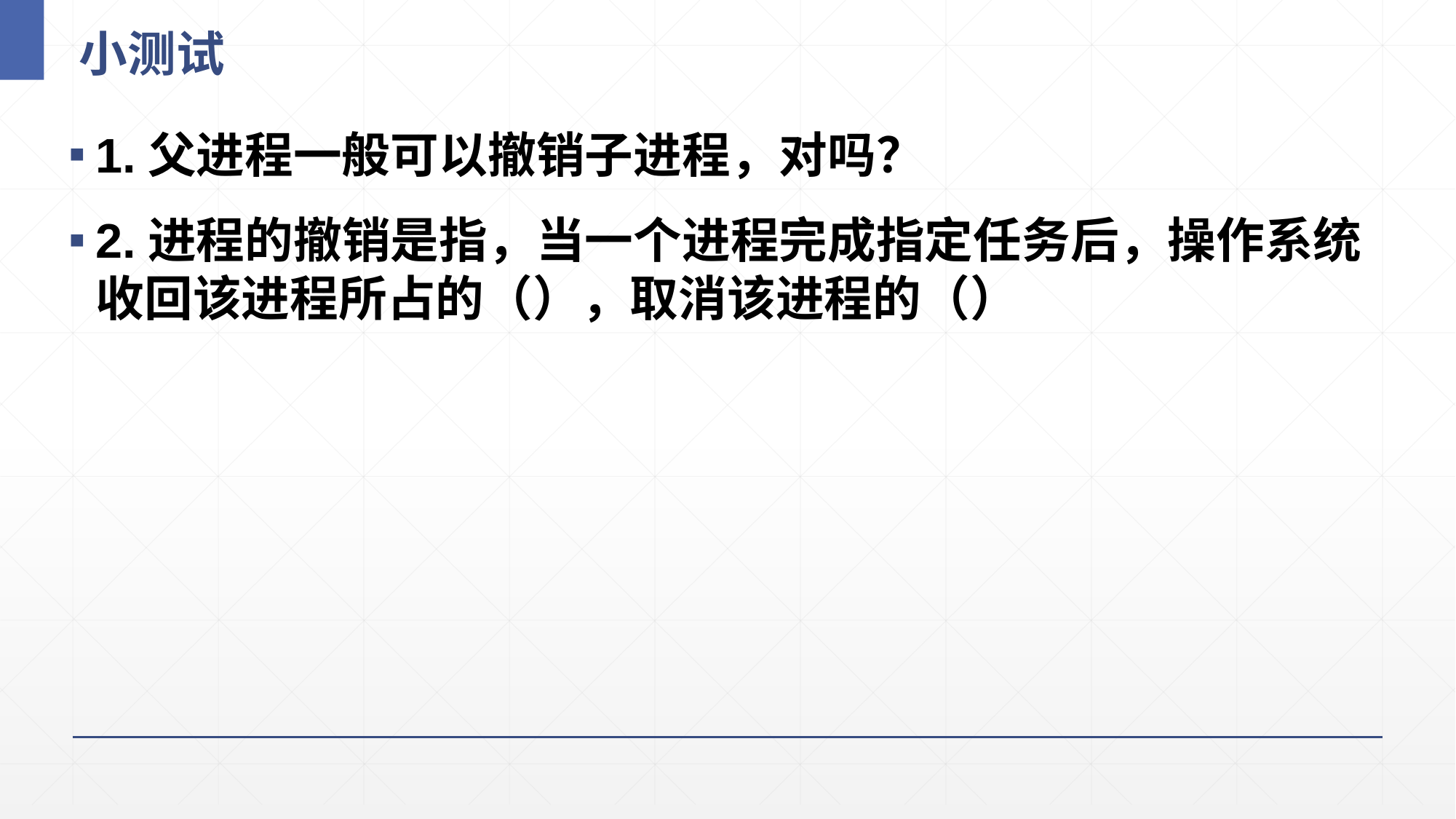

# 小测试
1.父进程一般可以撤销子进程，对吗？
2.进程的撤销是指，当一个进程完成指定任务后，操作系统收回该进程所占的（），取消该进程的（）